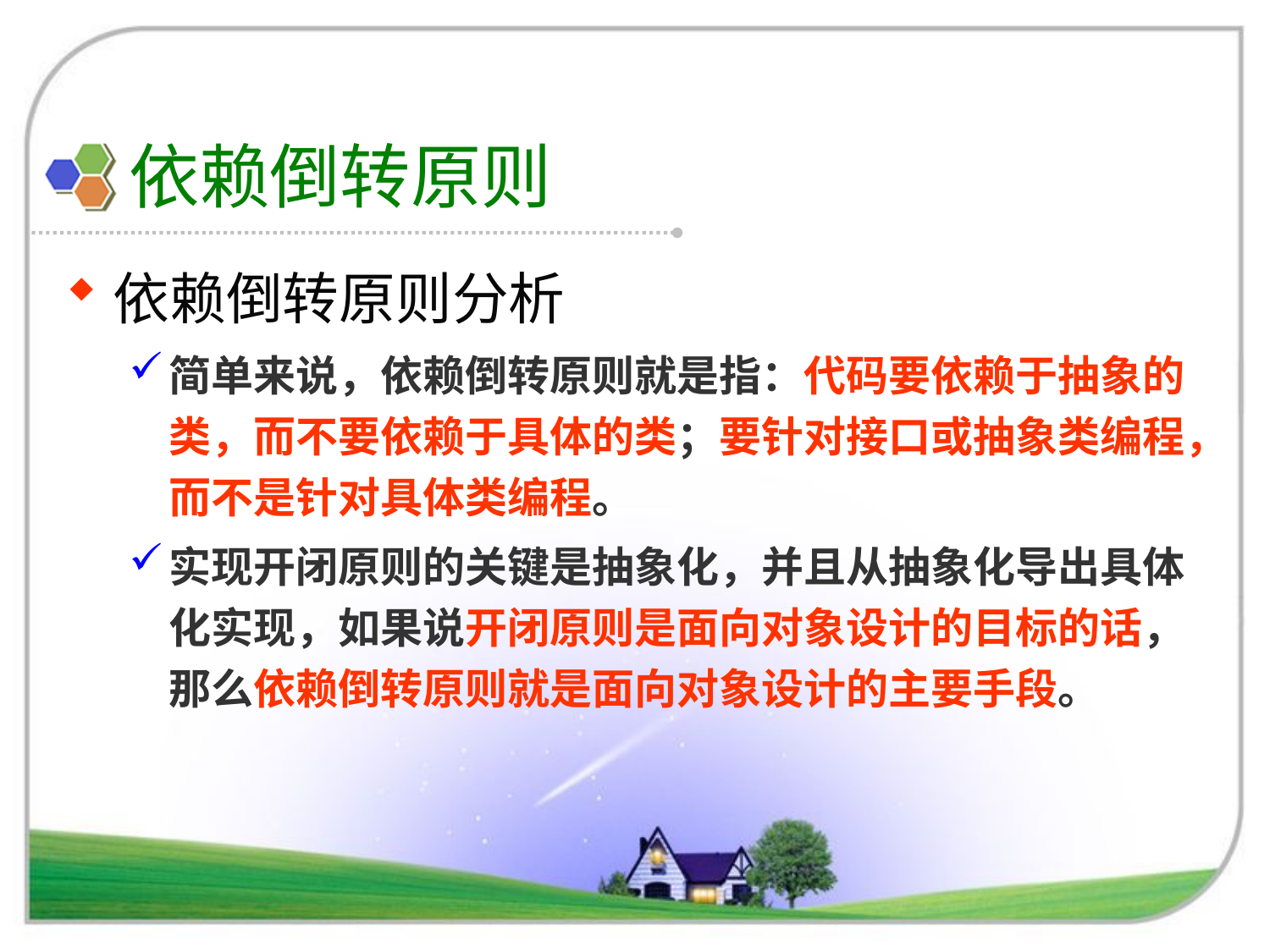

# 依赖倒转原则
依赖倒转原则分析
简单来说，依赖倒转原则就是指：代码要依赖于抽象的类，而不要依赖于具体的类；要针对接口或抽象类编程，而不是针对具体类编程。
实现开闭原则的关键是抽象化，并且从抽象化导出具体化实现，如果说开闭原则是面向对象设计的目标的话，那么依赖倒转原则就是面向对象设计的主要手段。